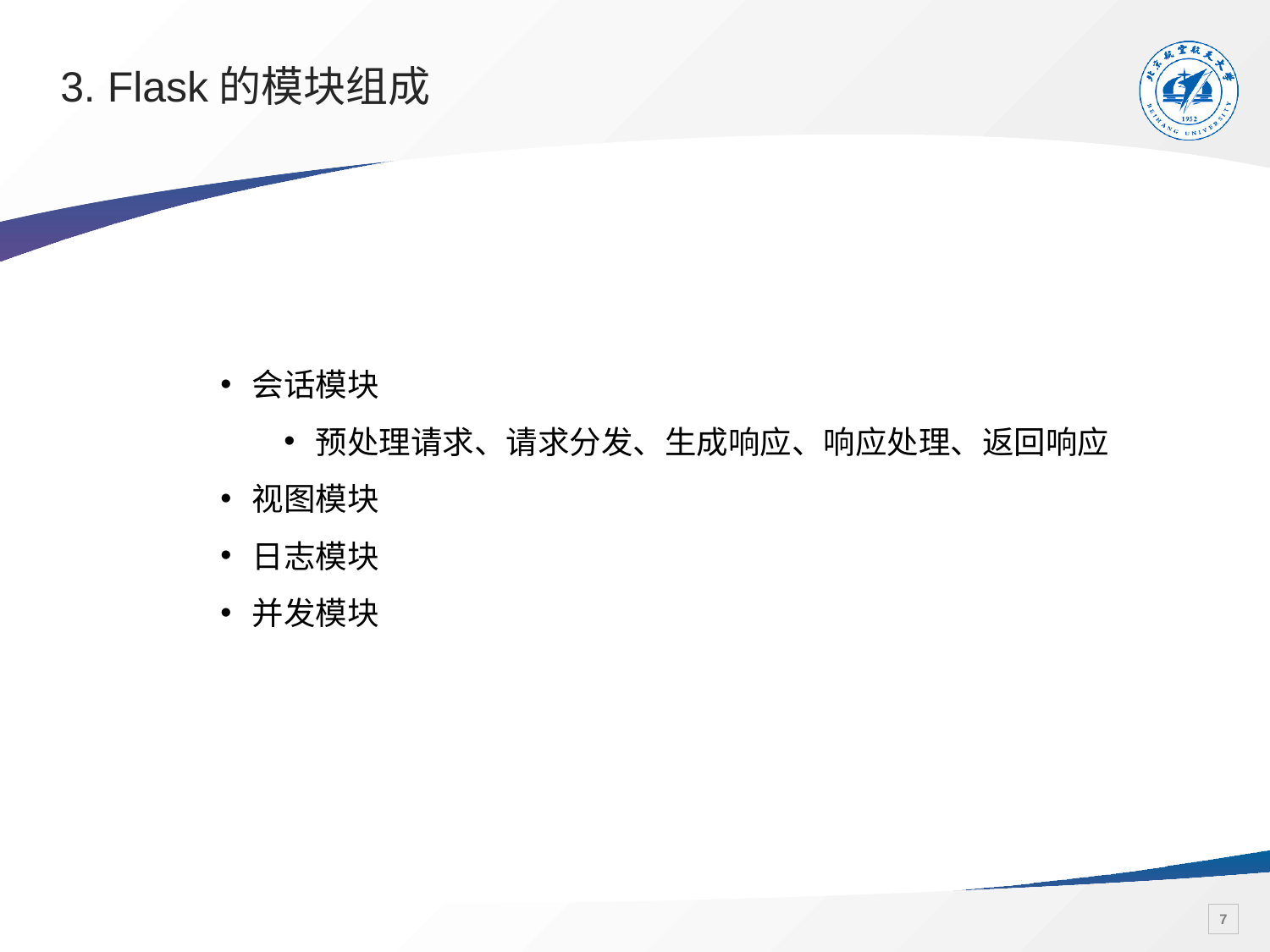

# 3. Flask的模块组成
会话模块
预处理请求、请求分发、生成响应、响应处理、返回响应
视图模块
日志模块
并发模块